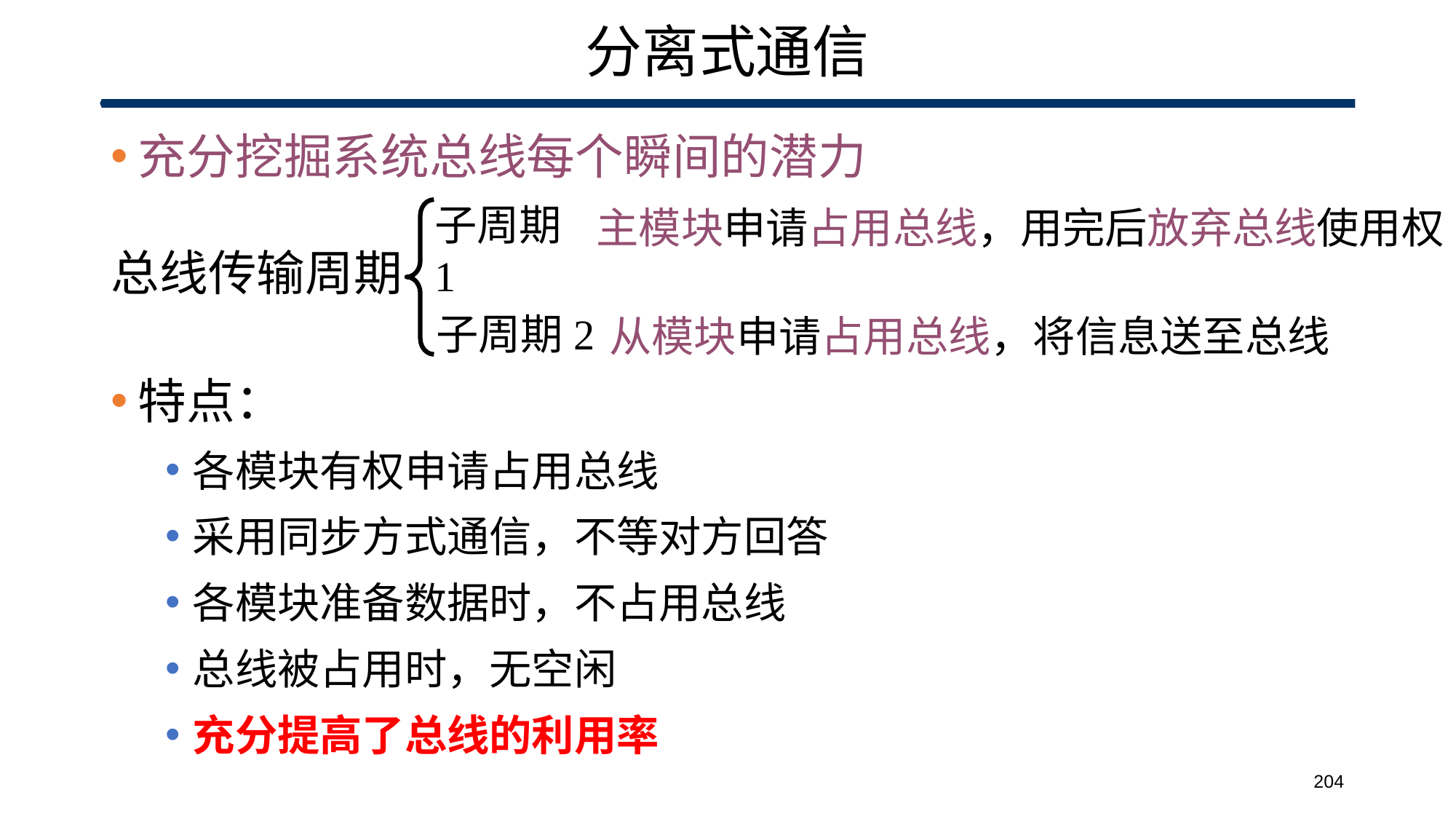

# 分离式通信
充分挖掘系统总线每个瞬间的潜力

总线传输周期

特点：
各模块有权申请占用总线
采用同步方式通信，不等对方回答
各模块准备数据时，不占用总线
总线被占用时，无空闲
充分提高了总线的利用率
主模块申请占用总线，用完后放弃总线使用权
子周期1

从模块申请占用总线，将信息送至总线
子周期2
204